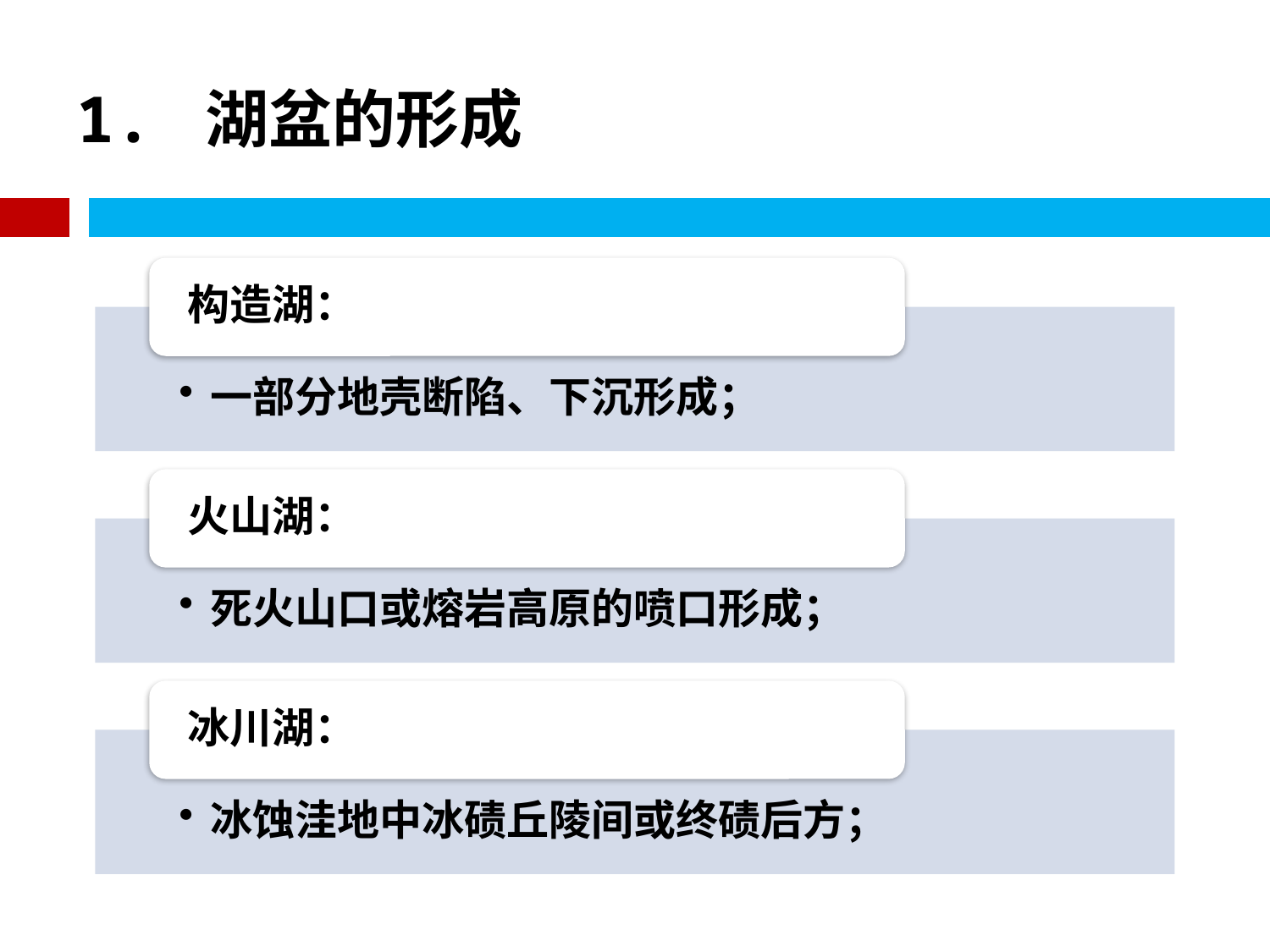

# 1. 湖盆的形成
一部分地壳断陷、下沉形成；
构造湖：
死火山口或熔岩高原的喷口形成；
火山湖：
冰蚀洼地中冰碛丘陵间或终碛后方；
冰川湖：